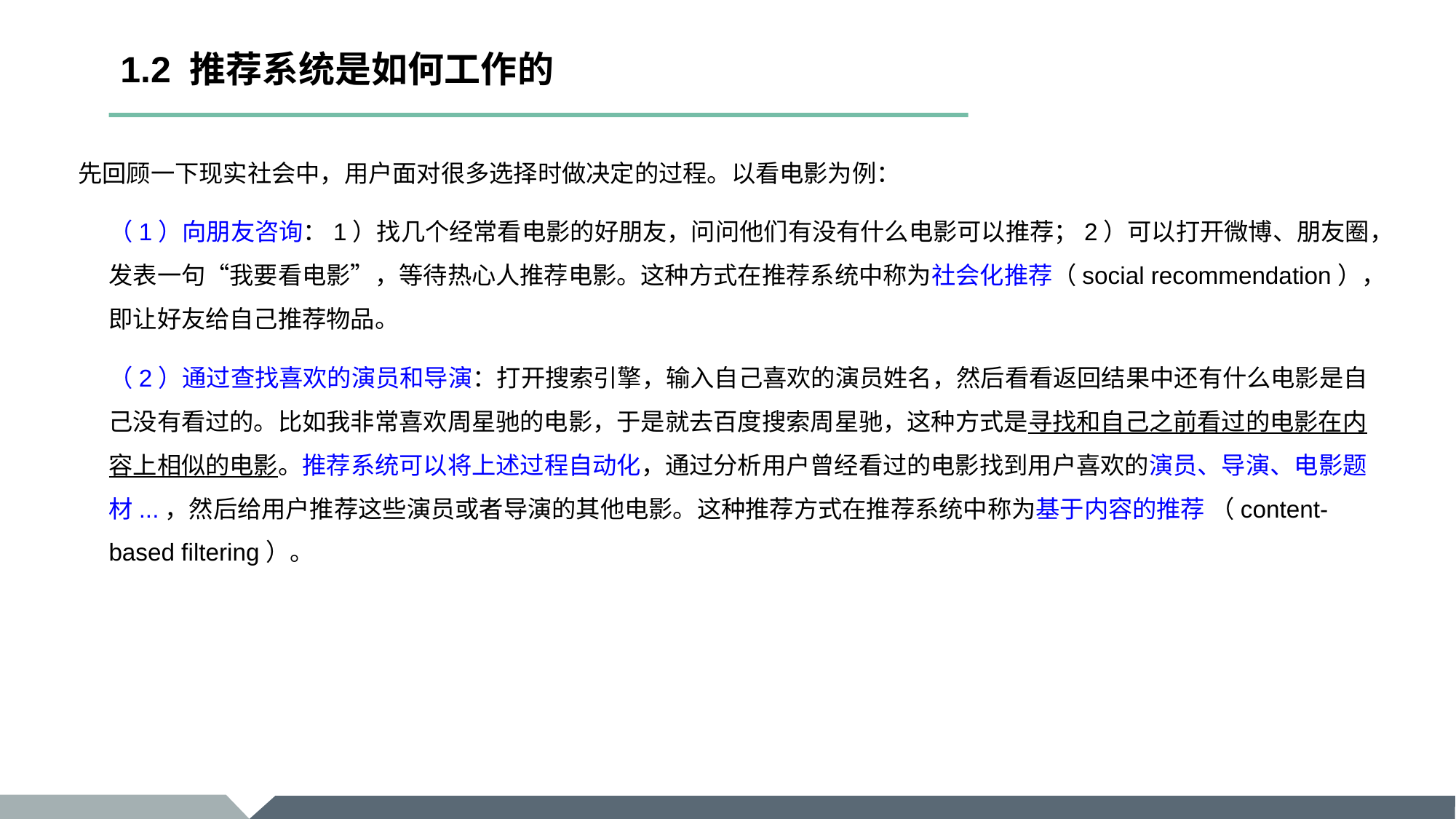

# 1.2 推荐系统是如何工作的
先回顾一下现实社会中，用户面对很多选择时做决定的过程。以看电影为例：
（1）向朋友咨询：1）找几个经常看电影的好朋友，问问他们有没有什么电影可以推荐；2）可以打开微博、朋友圈，发表一句“我要看电影”，等待热心人推荐电影。这种方式在推荐系统中称为社会化推荐（social recommendation），即让好友给自己推荐物品。
（2）通过查找喜欢的演员和导演：打开搜索引擎，输入自己喜欢的演员姓名，然后看看返回结果中还有什么电影是自己没有看过的。比如我非常喜欢周星驰的电影，于是就去百度搜索周星驰，这种方式是寻找和自己之前看过的电影在内容上相似的电影。推荐系统可以将上述过程自动化，通过分析用户曾经看过的电影找到用户喜欢的演员、导演、电影题材...，然后给用户推荐这些演员或者导演的其他电影。这种推荐方式在推荐系统中称为基于内容的推荐 （content-based filtering）。